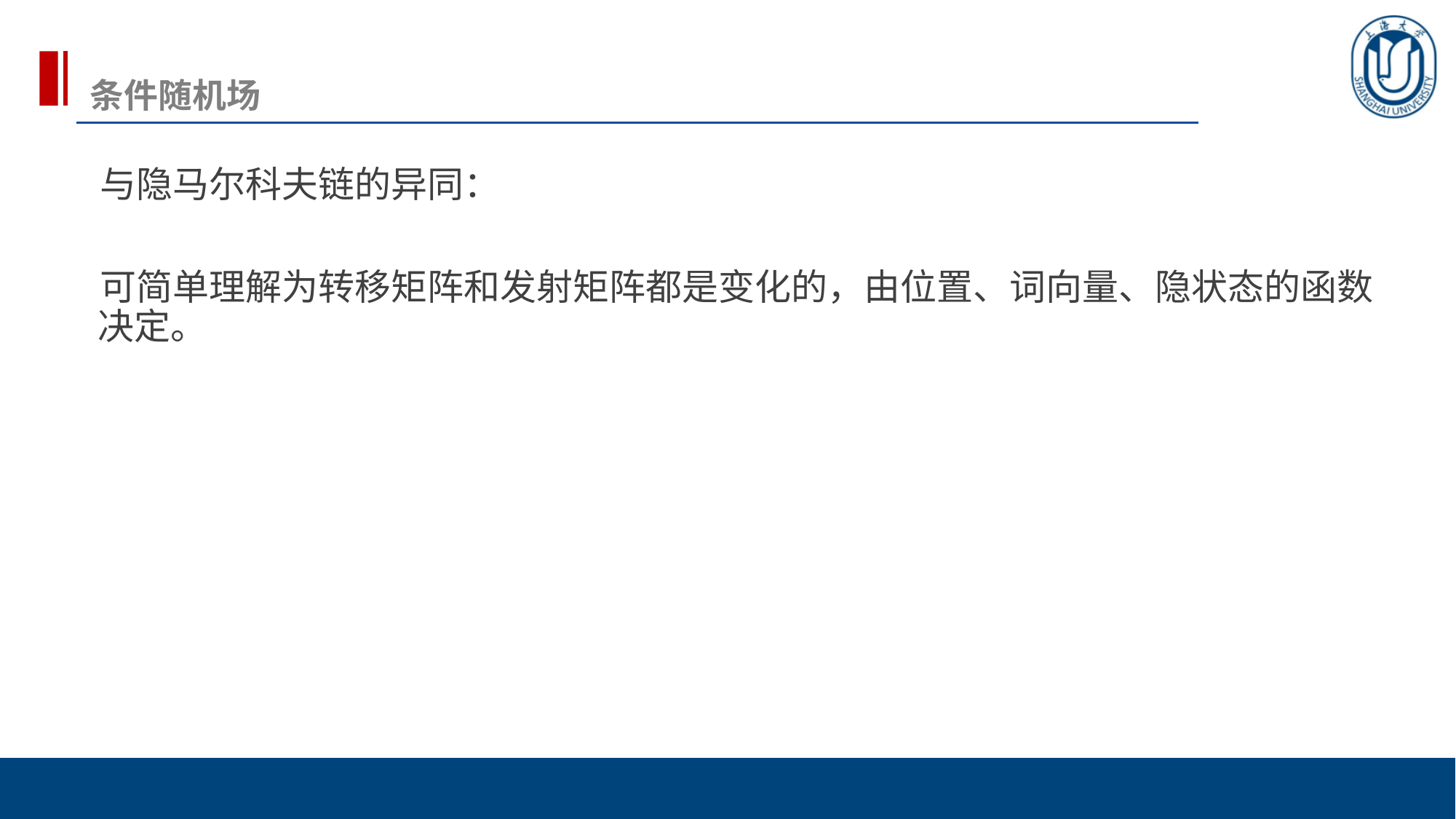

# 条件随机场

与隐马尔科夫链的异同：

可简单理解为转移矩阵和发射矩阵都是变化的，由位置、词向量、隐状态的函数决定。

33